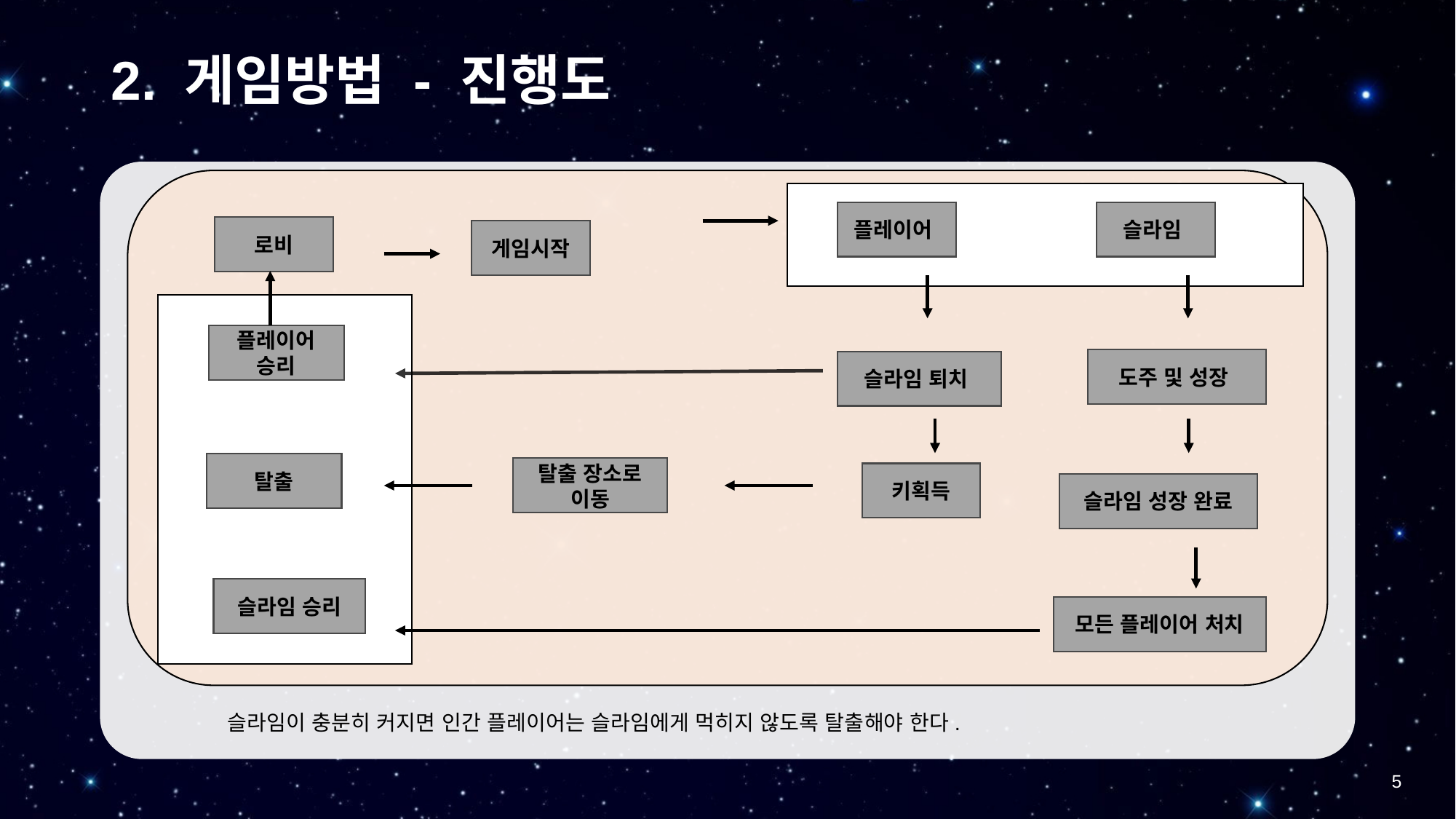

# 2. 게임방법 - 진행도

플레이어
슬라임
로비
게임시작

플레이어 승리
도주 및 성장
슬라임 퇴치
탈출
탈출 장소로 이동
키획득
슬라임 성장 완료
슬라임 승리
모든 플레이어 처치
슬라임이 충분히 커지면 인간 플레이어는 슬라임에게 먹히지 않도록 탈출해야 한다.
5